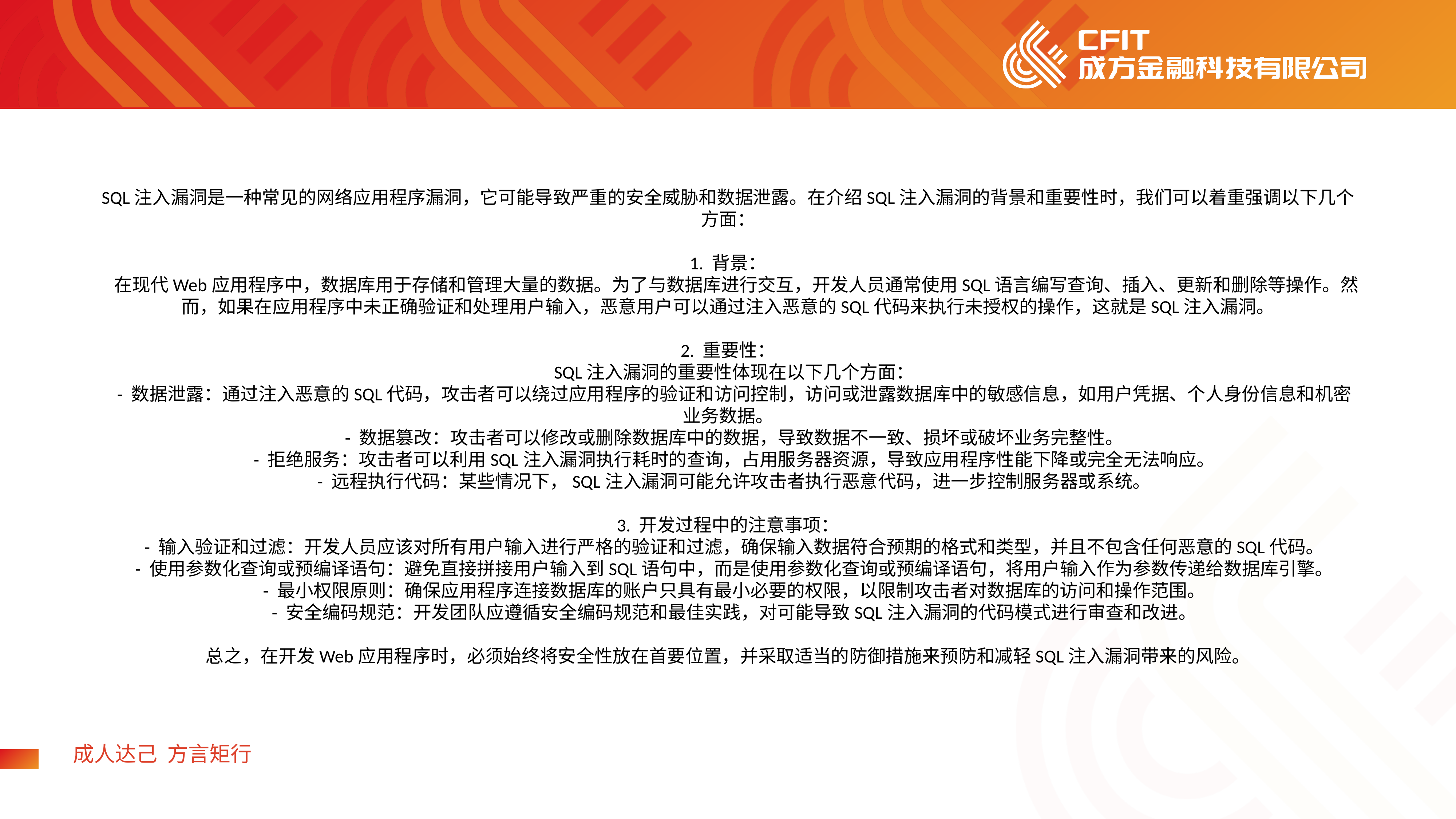

SQL注入漏洞是一种常见的网络应用程序漏洞，它可能导致严重的安全威胁和数据泄露。在介绍SQL注入漏洞的背景和重要性时，我们可以着重强调以下几个方面：

1. 背景：
   在现代Web应用程序中，数据库用于存储和管理大量的数据。为了与数据库进行交互，开发人员通常使用SQL语言编写查询、插入、更新和删除等操作。然而，如果在应用程序中未正确验证和处理用户输入，恶意用户可以通过注入恶意的SQL代码来执行未授权的操作，这就是SQL注入漏洞。

2. 重要性：
   SQL注入漏洞的重要性体现在以下几个方面：
   - 数据泄露：通过注入恶意的SQL代码，攻击者可以绕过应用程序的验证和访问控制，访问或泄露数据库中的敏感信息，如用户凭据、个人身份信息和机密业务数据。
   - 数据篡改：攻击者可以修改或删除数据库中的数据，导致数据不一致、损坏或破坏业务完整性。
   - 拒绝服务：攻击者可以利用SQL注入漏洞执行耗时的查询，占用服务器资源，导致应用程序性能下降或完全无法响应。
   - 远程执行代码：某些情况下，SQL注入漏洞可能允许攻击者执行恶意代码，进一步控制服务器或系统。

3. 开发过程中的注意事项：
   - 输入验证和过滤：开发人员应该对所有用户输入进行严格的验证和过滤，确保输入数据符合预期的格式和类型，并且不包含任何恶意的SQL代码。
   - 使用参数化查询或预编译语句：避免直接拼接用户输入到SQL语句中，而是使用参数化查询或预编译语句，将用户输入作为参数传递给数据库引擎。
   - 最小权限原则：确保应用程序连接数据库的账户只具有最小必要的权限，以限制攻击者对数据库的访问和操作范围。
   - 安全编码规范：开发团队应遵循安全编码规范和最佳实践，对可能导致SQL注入漏洞的代码模式进行审查和改进。

总之，在开发Web应用程序时，必须始终将安全性放在首要位置，并采取适当的防御措施来预防和减轻SQL注入漏洞带来的风险。